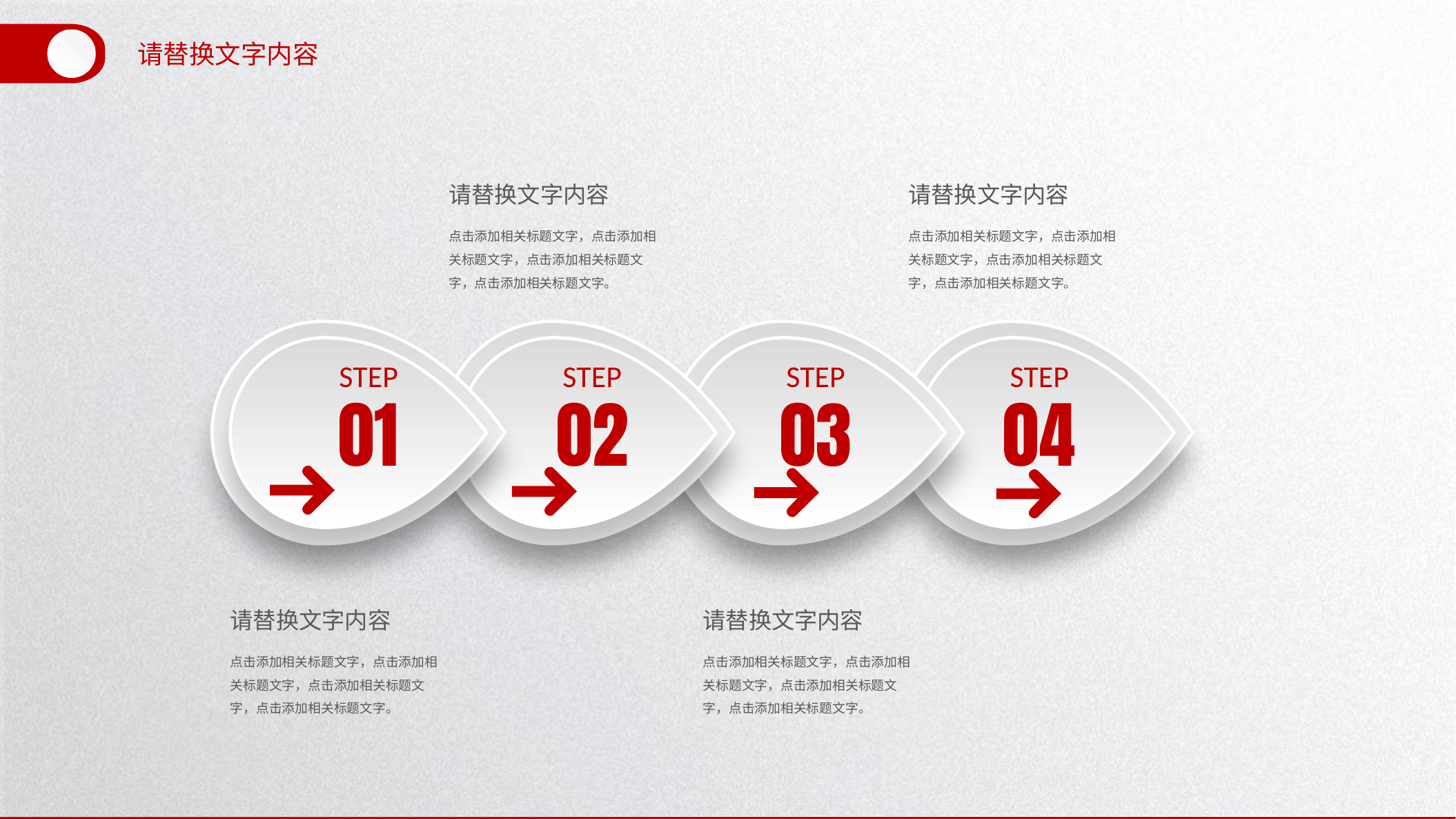

请替换文字内容
请替换文字内容
点击添加相关标题文字，点击添加相关标题文字，点击添加相关标题文字，点击添加相关标题文字。
请替换文字内容
点击添加相关标题文字，点击添加相关标题文字，点击添加相关标题文字，点击添加相关标题文字。

STEP
01
STEP
02
STEP
03
STEP
04

请替换文字内容
点击添加相关标题文字，点击添加相关标题文字，点击添加相关标题文字，点击添加相关标题文字。
请替换文字内容
点击添加相关标题文字，点击添加相关标题文字，点击添加相关标题文字，点击添加相关标题文字。